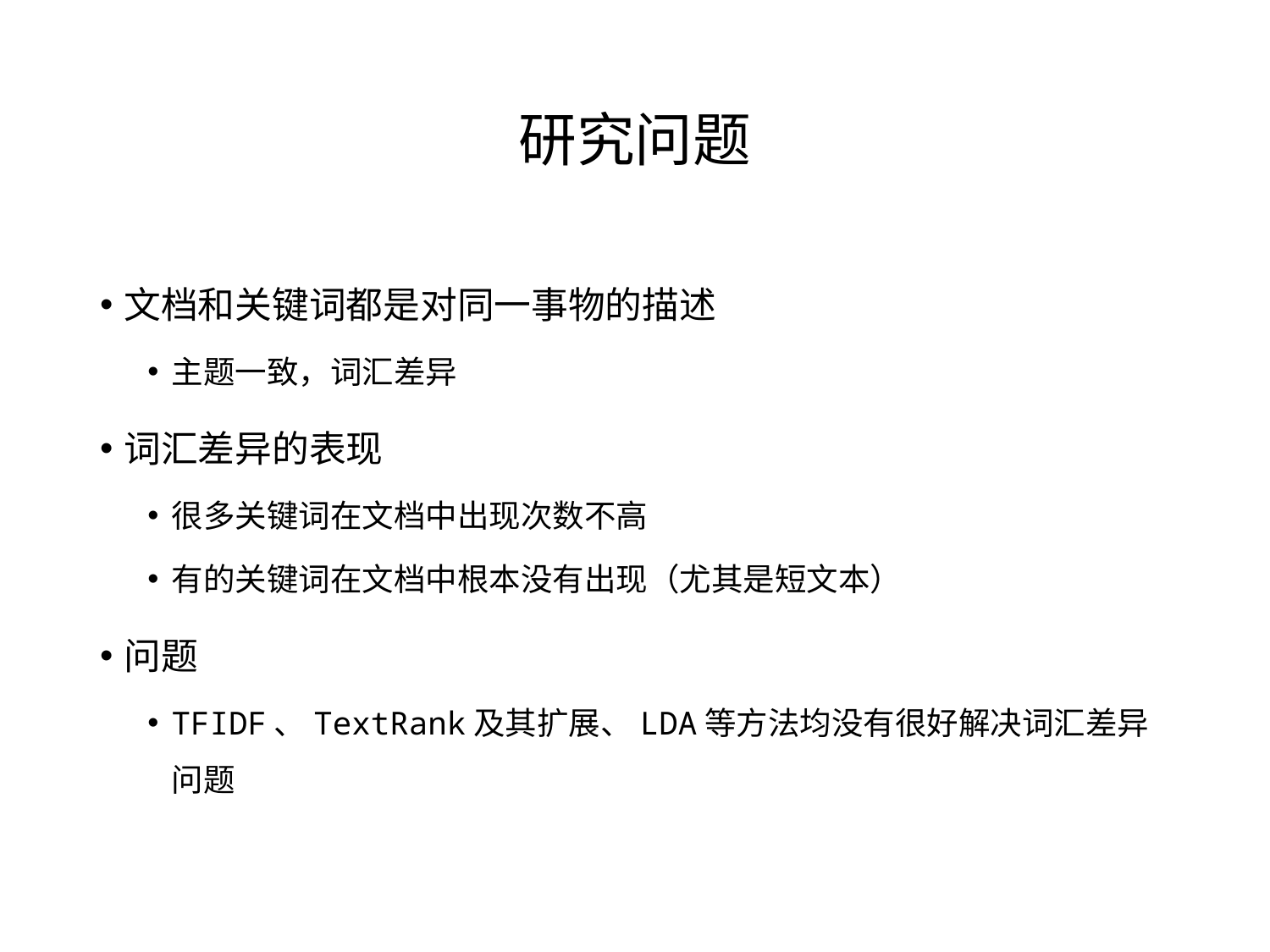

# 研究问题
文档和关键词都是对同一事物的描述
主题一致，词汇差异
词汇差异的表现
很多关键词在文档中出现次数不高
有的关键词在文档中根本没有出现（尤其是短文本）
问题
TFIDF、TextRank及其扩展、LDA等方法均没有很好解决词汇差异问题